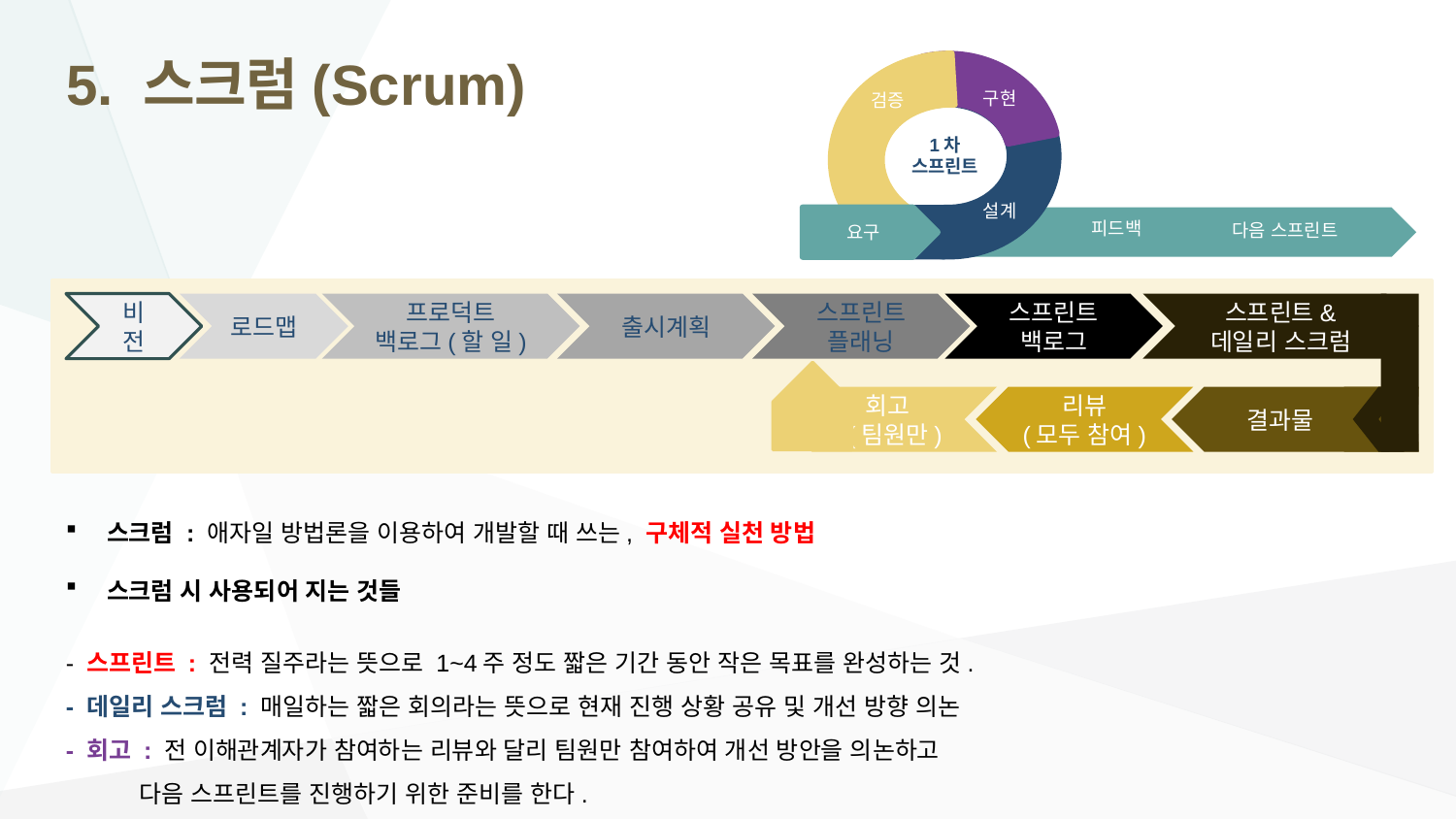

# 5. 스크럼(Scrum)

구현
검증
설계
요구

피드백

다음 스프린트
1차
스프린트

비전
로드맵
프로덕트
백로그(할 일)
출시계획
스프린트
플래닝
스프린트
백로그
스프린트& 데일리 스크럼

회고
  (팀원만)
리뷰
(모두 참여)
결과물

스크럼 : 애자일 방법론을 이용하여 개발할 때 쓰는, 구체적 실천 방법

스크럼 시 사용되어 지는 것들

- 스프린트 : 전력 질주라는 뜻으로 1~4주 정도 짧은 기간 동안 작은 목표를 완성하는 것.
- 데일리 스크럼 : 매일하는 짧은 회의라는 뜻으로 현재 진행 상황 공유 및 개선 방향 의논
- 회고 : 전 이해관계자가 참여하는 리뷰와 달리 팀원만 참여하여 개선 방안을 의논하고
          다음 스프린트를 진행하기 위한 준비를 한다.